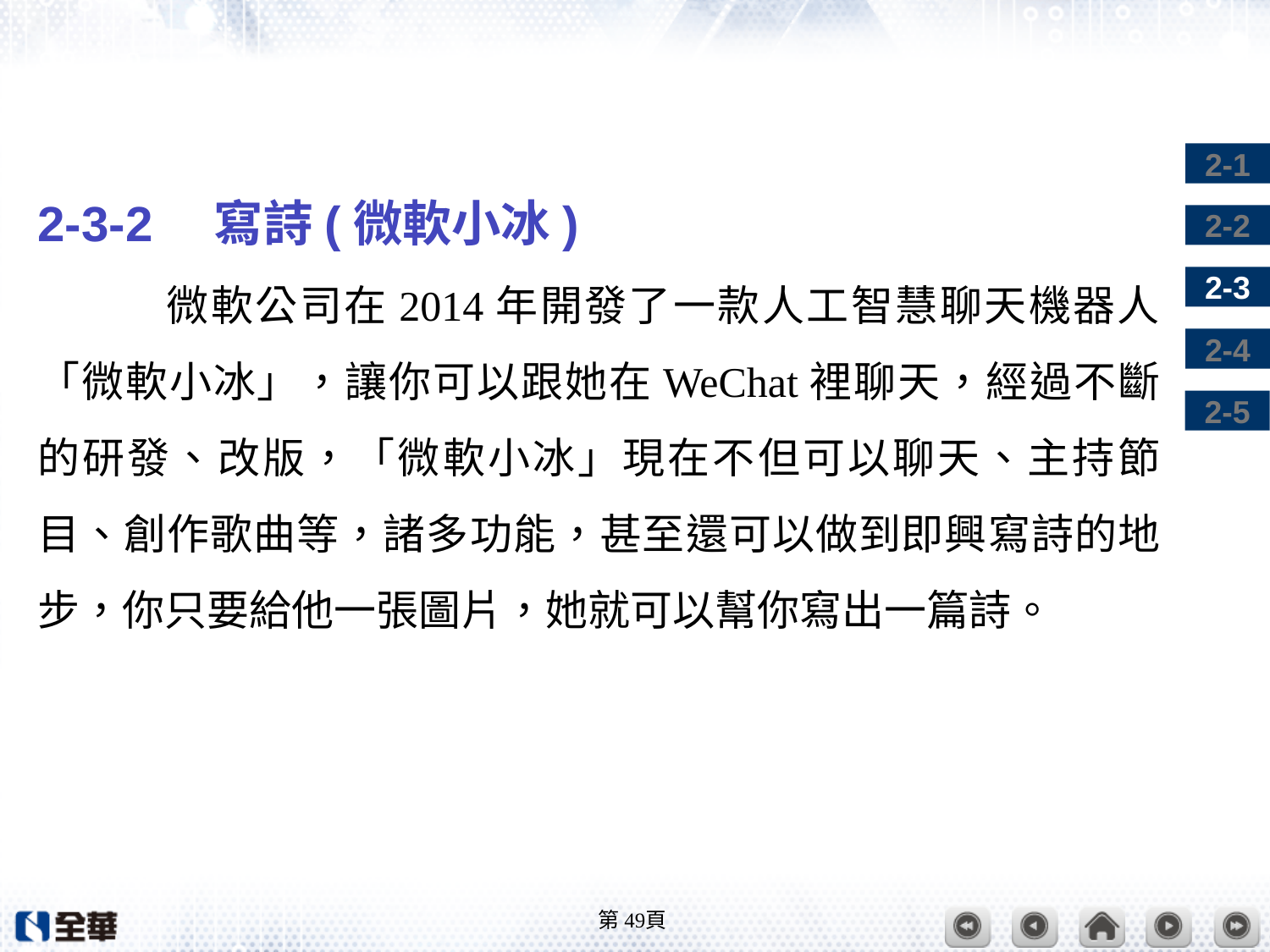

#
2-3-2　寫詩(微軟小冰)
	微軟公司在2014年開發了一款人工智慧聊天機器人「微軟小冰」，讓你可以跟她在WeChat裡聊天，經過不斷的研發、改版，「微軟小冰」現在不但可以聊天、主持節目、創作歌曲等，諸多功能，甚至還可以做到即興寫詩的地步，你只要給他一張圖片，她就可以幫你寫出一篇詩。